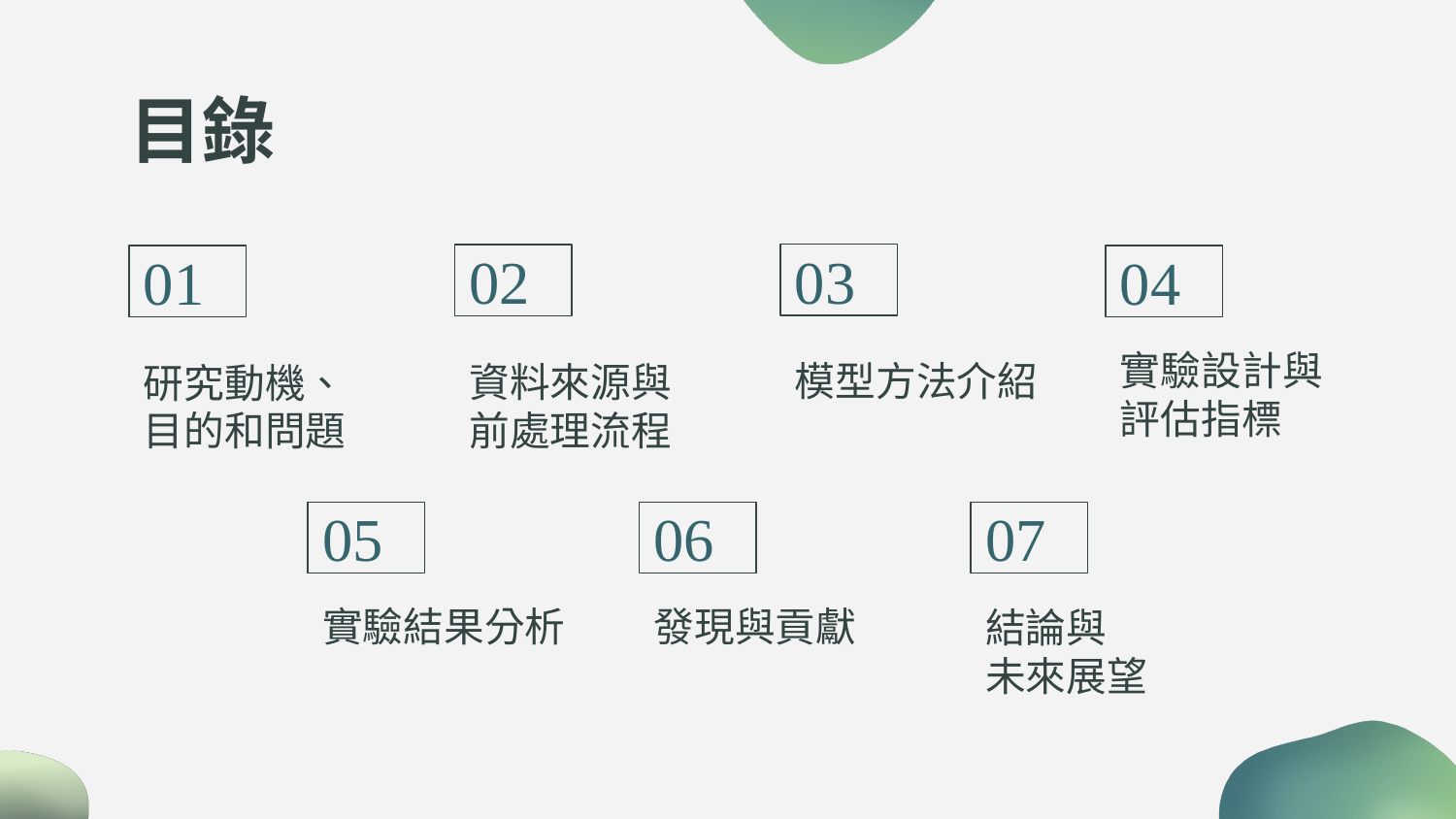

# 目錄
03
02
01
04
實驗設計與
評估指標
模型方法介紹
資料來源與
前處理流程
研究動機、
目的和問題
05
06
07
實驗結果分析
發現與貢獻
結論與
未來展望